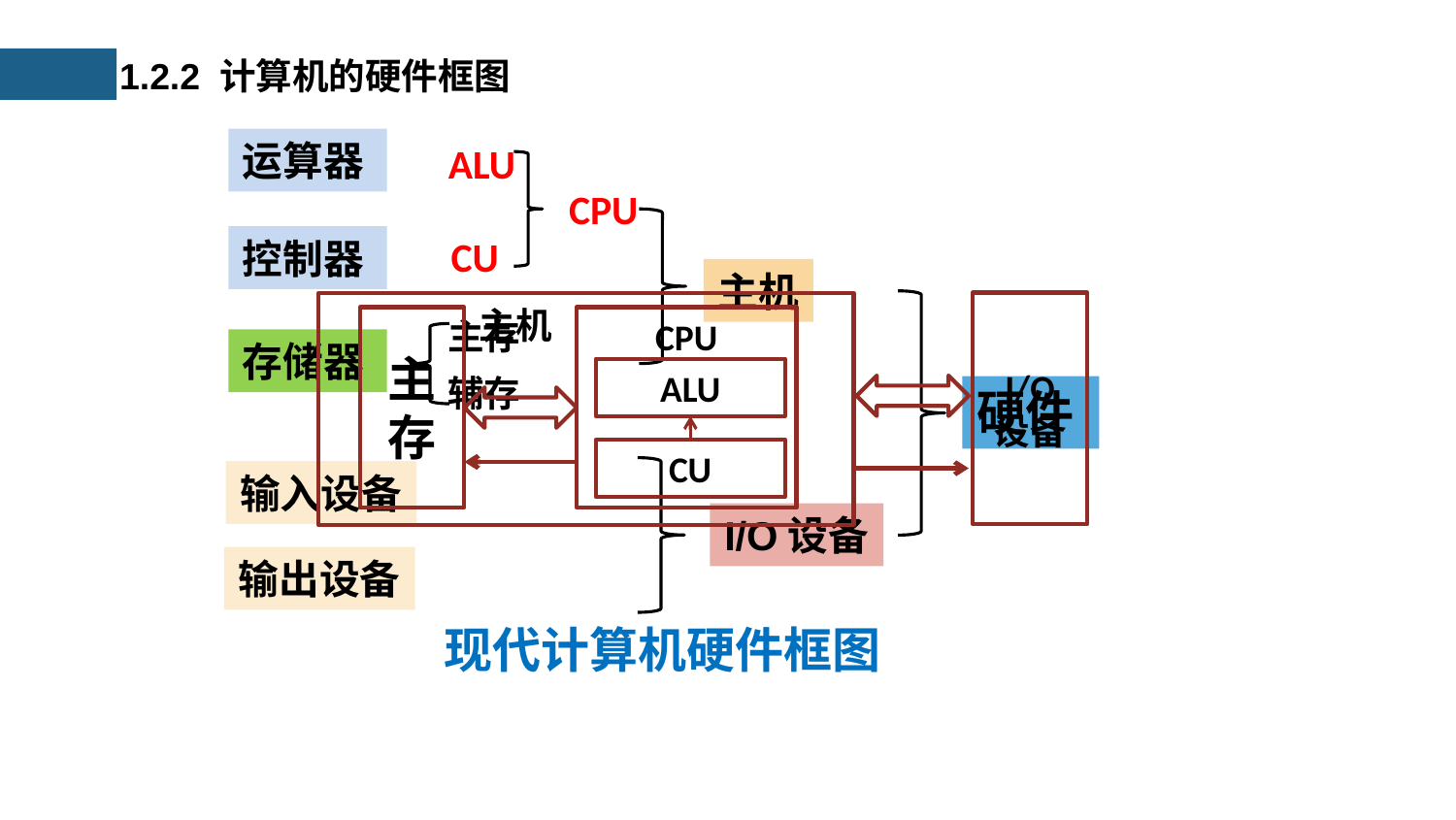

1.2.2 计算机的硬件框图
运算器
ALU

CPU

CU
控制器
主机

I/O
设备

主机
主
存

CPU
ALU

CU

主存

存储器
辅存
硬件

输入设备
I/O设备
输出设备
现代计算机硬件框图